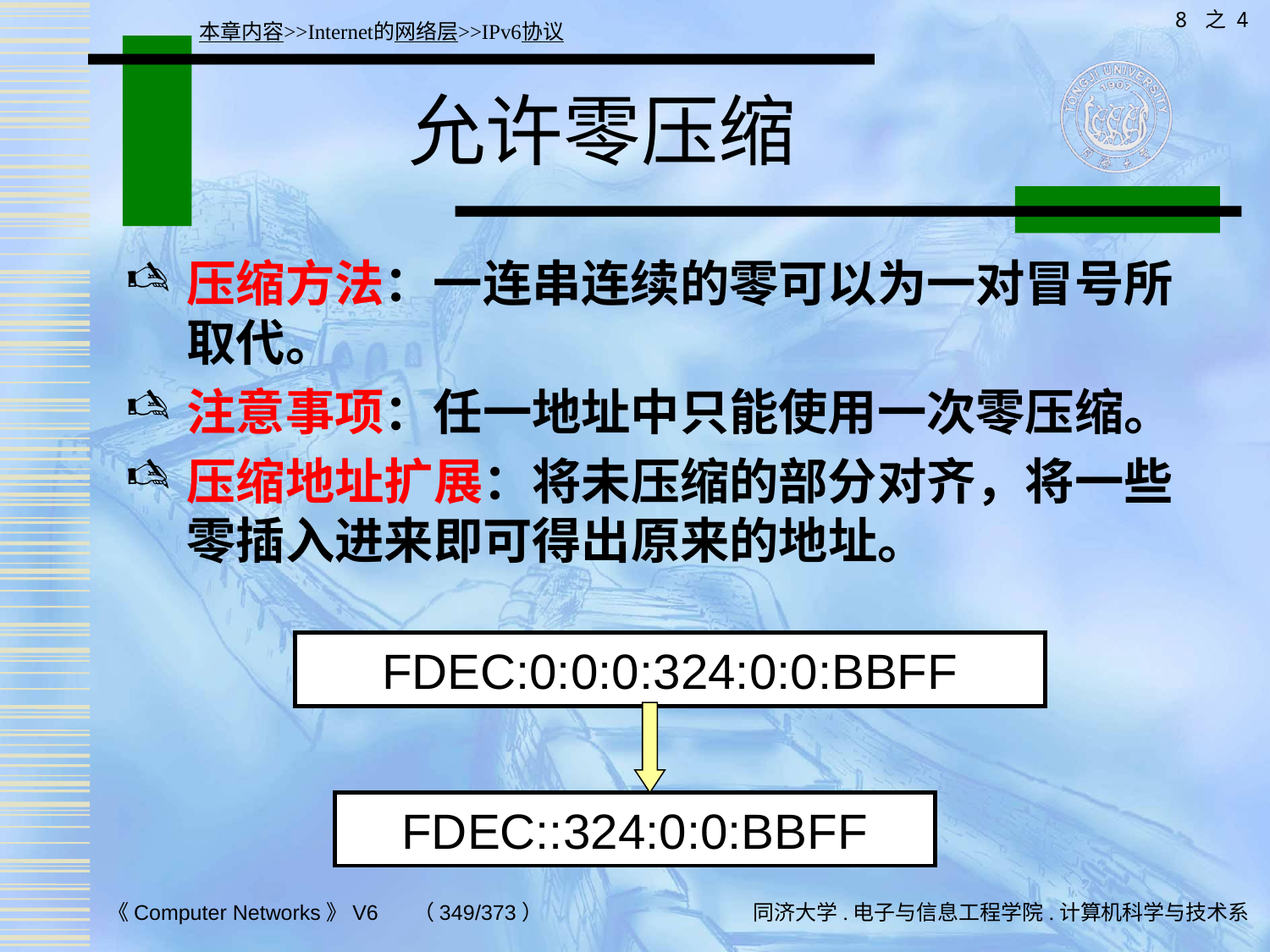

8 之 4
本章内容>>Internet的网络层>>IPv6协议
# 允许零压缩
压缩方法：一连串连续的零可以为一对冒号所取代。
注意事项：任一地址中只能使用一次零压缩。
压缩地址扩展：将未压缩的部分对齐，将一些零插入进来即可得出原来的地址。
FDEC:0:0:0:324:0:0:BBFF

FDEC::324:0:0:BBFF